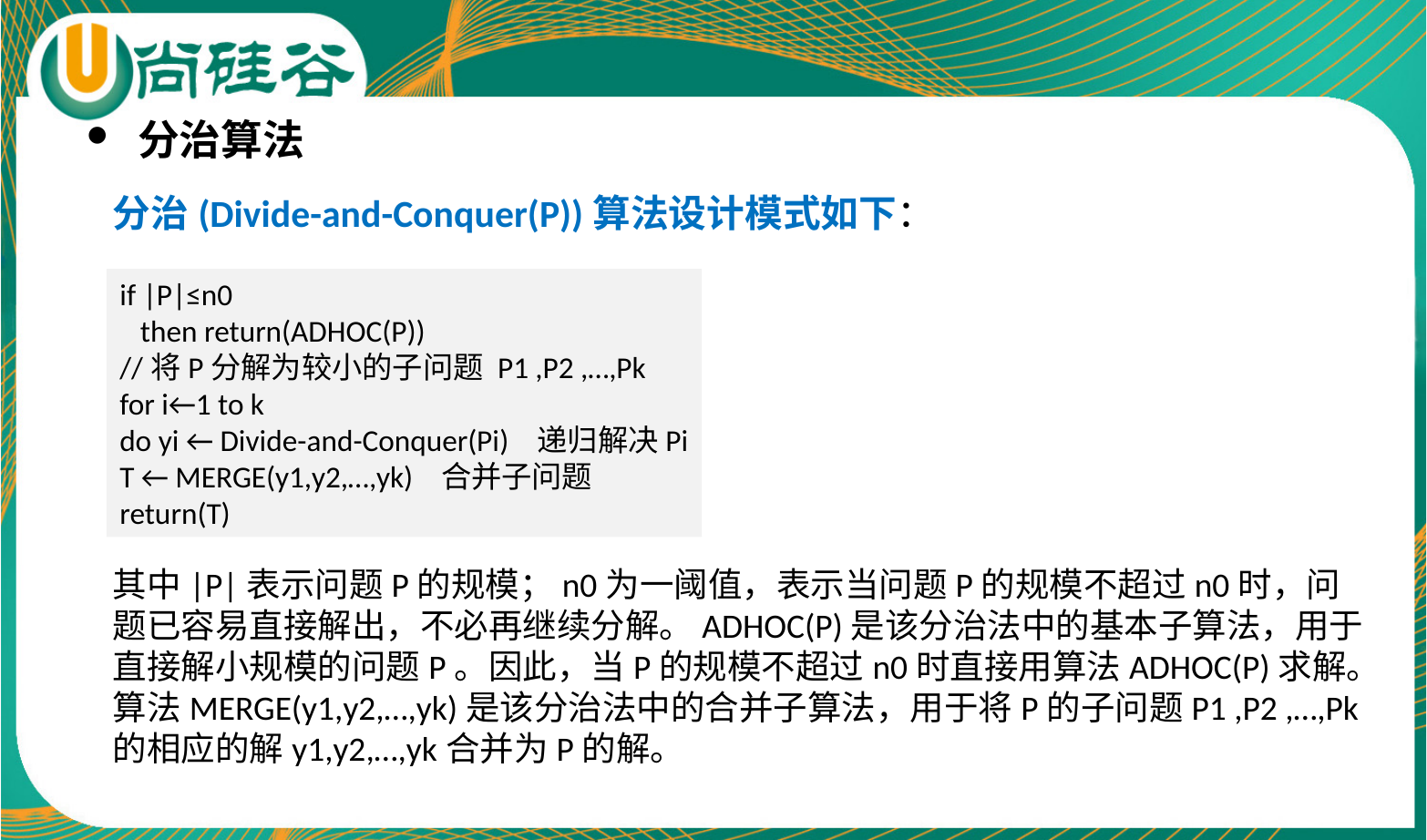

分治算法
分治(Divide-and-Conquer(P))算法设计模式如下：

其中|P|表示问题P的规模；n0为一阈值，表示当问题P的规模不超过n0时，问题已容易直接解出，不必再继续分解。ADHOC(P)是该分治法中的基本子算法，用于直接解小规模的问题P。因此，当P的规模不超过n0时直接用算法ADHOC(P)求解。算法MERGE(y1,y2,…,yk)是该分治法中的合并子算法，用于将P的子问题P1 ,P2 ,…,Pk的相应的解y1,y2,…,yk合并为P的解。

if |P|≤n0
   then return(ADHOC(P))
//将P分解为较小的子问题 P1 ,P2 ,…,Pk
for i←1 to k
do yi ← Divide-and-Conquer(Pi)   递归解决Pi
T ← MERGE(y1,y2,…,yk)   合并子问题
return(T)